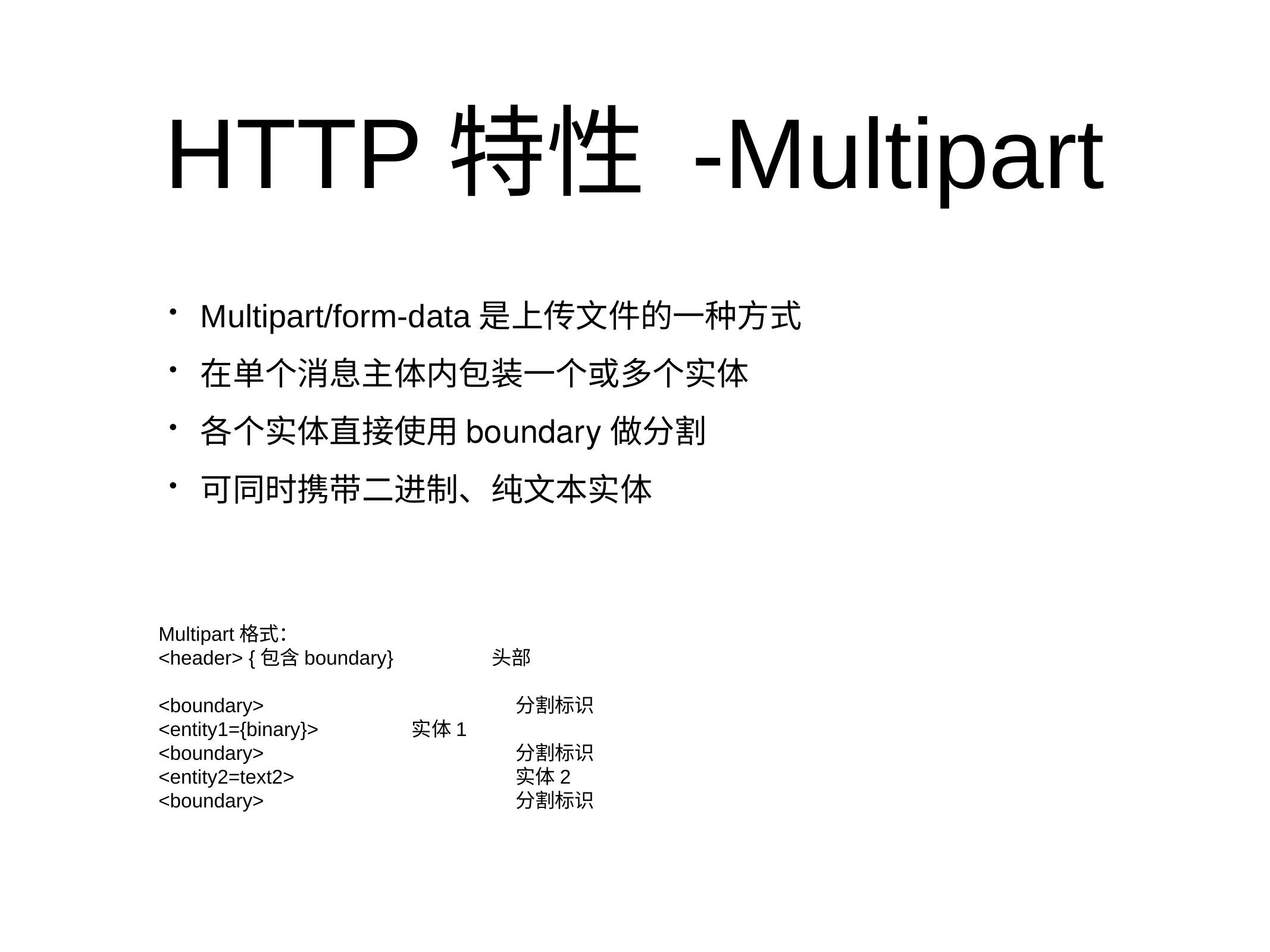

# HTTP特性 -Multipart
Multipart/form-data是上传文件的一种方式
在单个消息主体内包装一个或多个实体
各个实体直接使用boundary做分割
可同时携带二进制、纯文本实体
Multipart格式：
<header> {包含boundary}                 头部

<boundary>			分割标识
<entity1={binary}>                实体1
<boundary>			分割标识
<entity2=text2>			实体2
<boundary>			分割标识